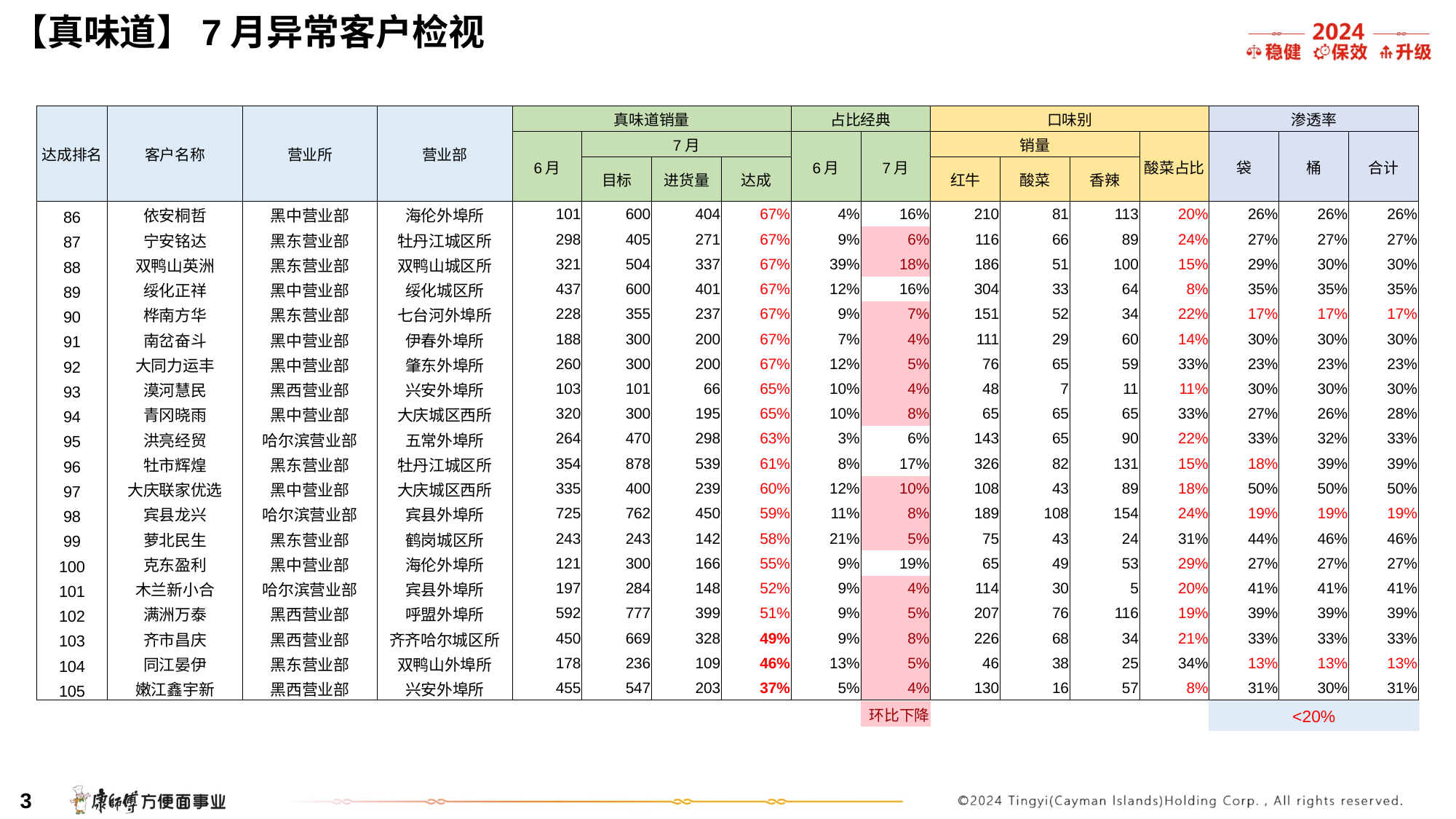

【真味道】7月异常客户检视
| 达成排名 | 客户名称 | 营业所 | 营业部 | 真味道销量 |  |  |  | 占比经典 |  | 口味别 |  |  |  | 渗透率 |  |  |
| --- | --- | --- | --- | --- | --- | --- | --- | --- | --- | --- | --- | --- | --- | --- | --- | --- |
|  |  |  |  | 6月 | 7月 |  |  | 6月 | 7月 | 销量 |  |  | 酸菜占比 | 袋 | 桶 | 合计 |
|  |  |  |  |  | 目标 | 进货量 | 达成 |  |  | 红牛 | 酸菜 | 香辣 |  |  |  |  |
| 86 | 依安桐哲 | 黑中营业部 | 海伦外埠所 | 101 | 600 | 404 | 67% | 4% | 16% | 210 | 81 | 113 | 20% | 26% | 26% | 26% |
| 87 | 宁安铭达 | 黑东营业部 | 牡丹江城区所 | 298 | 405 | 271 | 67% | 9% | 6% | 116 | 66 | 89 | 24% | 27% | 27% | 27% |
| 88 | 双鸭山英洲 | 黑东营业部 | 双鸭山城区所 | 321 | 504 | 337 | 67% | 39% | 18% | 186 | 51 | 100 | 15% | 29% | 30% | 30% |
| 89 | 绥化正祥 | 黑中营业部 | 绥化城区所 | 437 | 600 | 401 | 67% | 12% | 16% | 304 | 33 | 64 | 8% | 35% | 35% | 35% |
| 90 | 桦南方华 | 黑东营业部 | 七台河外埠所 | 228 | 355 | 237 | 67% | 9% | 7% | 151 | 52 | 34 | 22% | 17% | 17% | 17% |
| 91 | 南岔奋斗 | 黑中营业部 | 伊春外埠所 | 188 | 300 | 200 | 67% | 7% | 4% | 111 | 29 | 60 | 14% | 30% | 30% | 30% |
| 92 | 大同力运丰 | 黑中营业部 | 肇东外埠所 | 260 | 300 | 200 | 67% | 12% | 5% | 76 | 65 | 59 | 33% | 23% | 23% | 23% |
| 93 | 漠河慧民 | 黑西营业部 | 兴安外埠所 | 103 | 101 | 66 | 65% | 10% | 4% | 48 | 7 | 11 | 11% | 30% | 30% | 30% |
| 94 | 青冈晓雨 | 黑中营业部 | 大庆城区西所 | 320 | 300 | 195 | 65% | 10% | 8% | 65 | 65 | 65 | 33% | 27% | 26% | 28% |
| 95 | 洪亮经贸 | 哈尔滨营业部 | 五常外埠所 | 264 | 470 | 298 | 63% | 3% | 6% | 143 | 65 | 90 | 22% | 33% | 32% | 33% |
| 96 | 牡市辉煌 | 黑东营业部 | 牡丹江城区所 | 354 | 878 | 539 | 61% | 8% | 17% | 326 | 82 | 131 | 15% | 18% | 39% | 39% |
| 97 | 大庆联家优选 | 黑中营业部 | 大庆城区西所 | 335 | 400 | 239 | 60% | 12% | 10% | 108 | 43 | 89 | 18% | 50% | 50% | 50% |
| 98 | 宾县龙兴 | 哈尔滨营业部 | 宾县外埠所 | 725 | 762 | 450 | 59% | 11% | 8% | 189 | 108 | 154 | 24% | 19% | 19% | 19% |
| 99 | 萝北民生 | 黑东营业部 | 鹤岗城区所 | 243 | 243 | 142 | 58% | 21% | 5% | 75 | 43 | 24 | 31% | 44% | 46% | 46% |
| 100 | 克东盈利 | 黑中营业部 | 海伦外埠所 | 121 | 300 | 166 | 55% | 9% | 19% | 65 | 49 | 53 | 29% | 27% | 27% | 27% |
| 101 | 木兰新小合 | 哈尔滨营业部 | 宾县外埠所 | 197 | 284 | 148 | 52% | 9% | 4% | 114 | 30 | 5 | 20% | 41% | 41% | 41% |
| 102 | 满洲万泰 | 黑西营业部 | 呼盟外埠所 | 592 | 777 | 399 | 51% | 9% | 5% | 207 | 76 | 116 | 19% | 39% | 39% | 39% |
| 103 | 齐市昌庆 | 黑西营业部 | 齐齐哈尔城区所 | 450 | 669 | 328 | 49% | 9% | 8% | 226 | 68 | 34 | 21% | 33% | 33% | 33% |
| 104 | 同江晏伊 | 黑东营业部 | 双鸭山外埠所 | 178 | 236 | 109 | 46% | 13% | 5% | 46 | 38 | 25 | 34% | 13% | 13% | 13% |
| 105 | 嫩江鑫宇新 | 黑西营业部 | 兴安外埠所 | 455 | 547 | 203 | 37% | 5% | 4% | 130 | 16 | 57 | 8% | 31% | 30% | 31% |
<20%
| 环比下降 |
| --- |